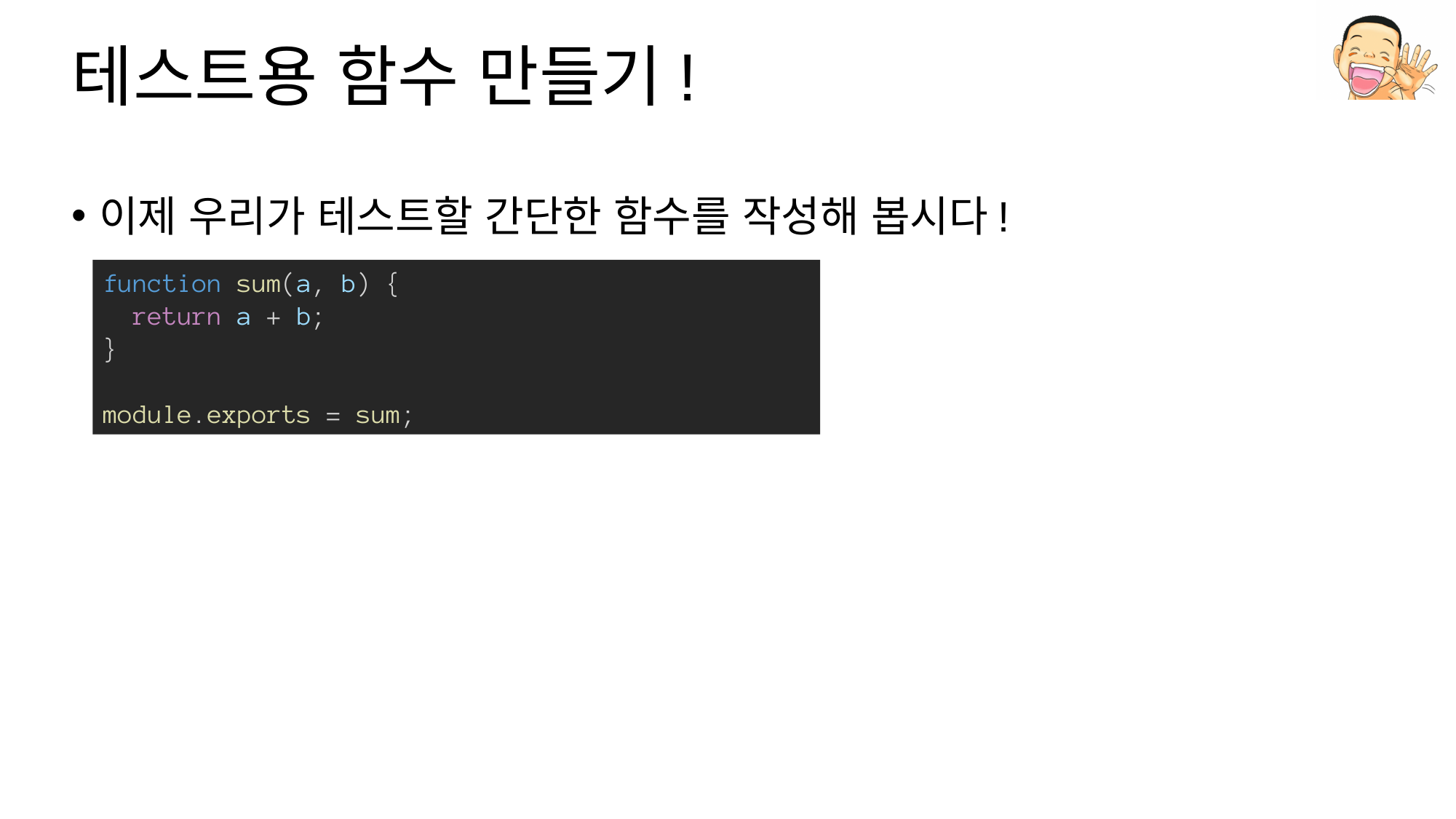

# 테스트용 함수 만들기!
이제 우리가 테스트할 간단한 함수를 작성해 봅시다!
function sum(a, b) {
  return a + b;
}
module.exports = sum;